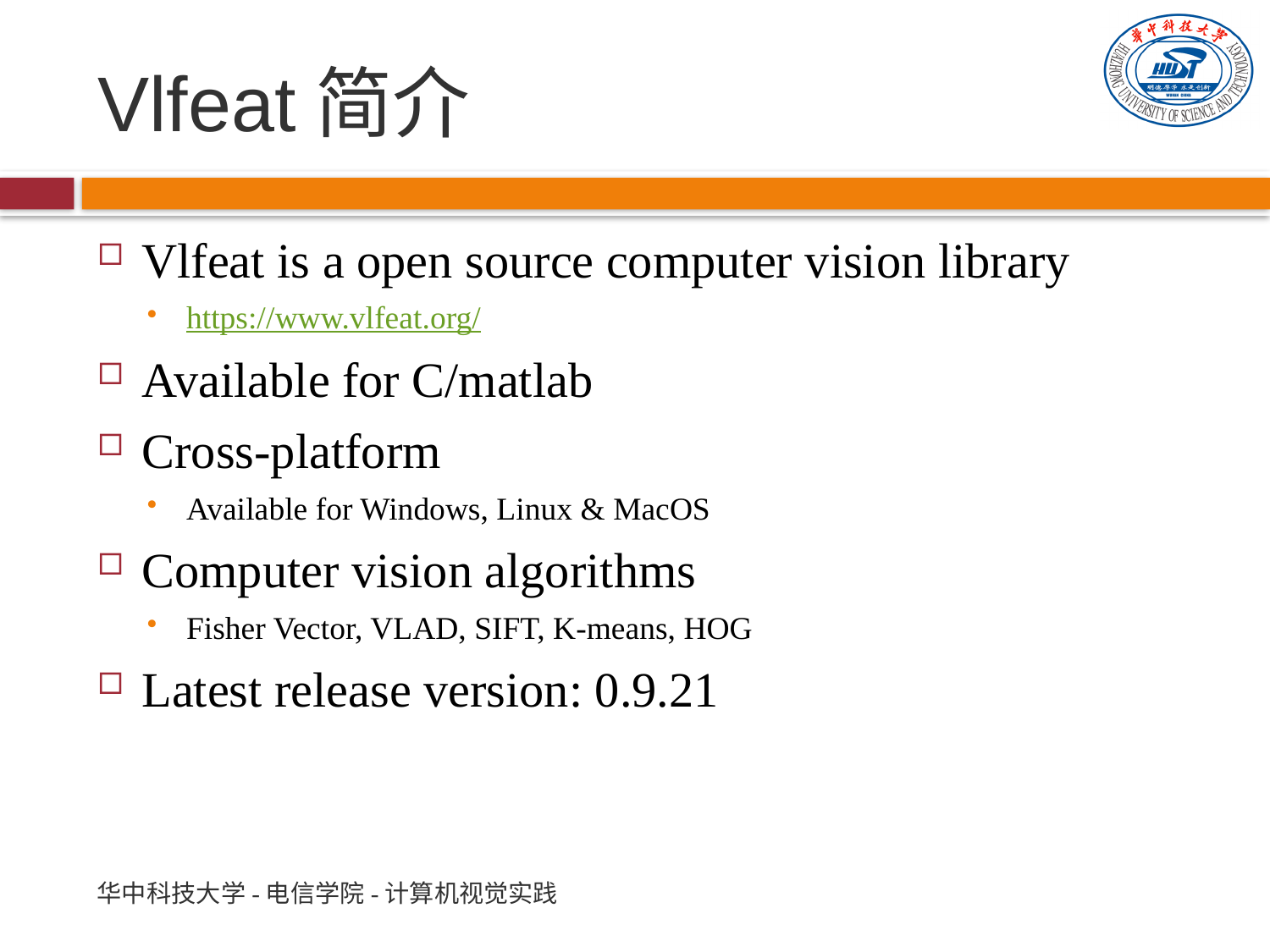

# Vlfeat简介
6
Vlfeat is a open source computer vision library
https://www.vlfeat.org/
Available for C/matlab
Cross-platform
Available for Windows, Linux & MacOS
Computer vision algorithms
Fisher Vector, VLAD, SIFT, K-means, HOG
Latest release version: 0.9.21

华中科技大学-电信学院-计算机视觉实践